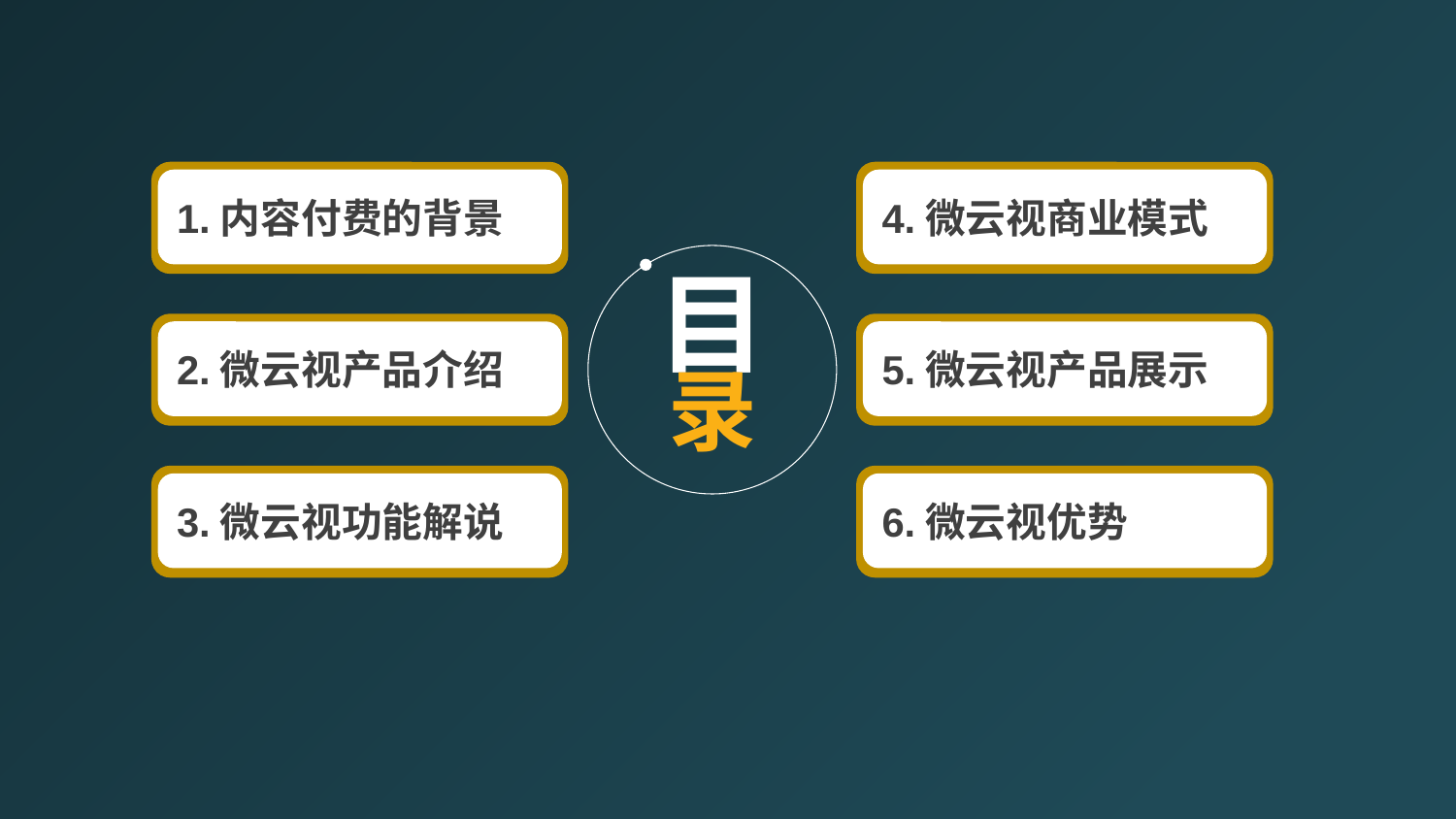

1.内容付费的背景

2.微云视产品介绍

3.微云视功能解说

4.微云视商业模式

5.微云视产品展示

6.微云视优势

目
录